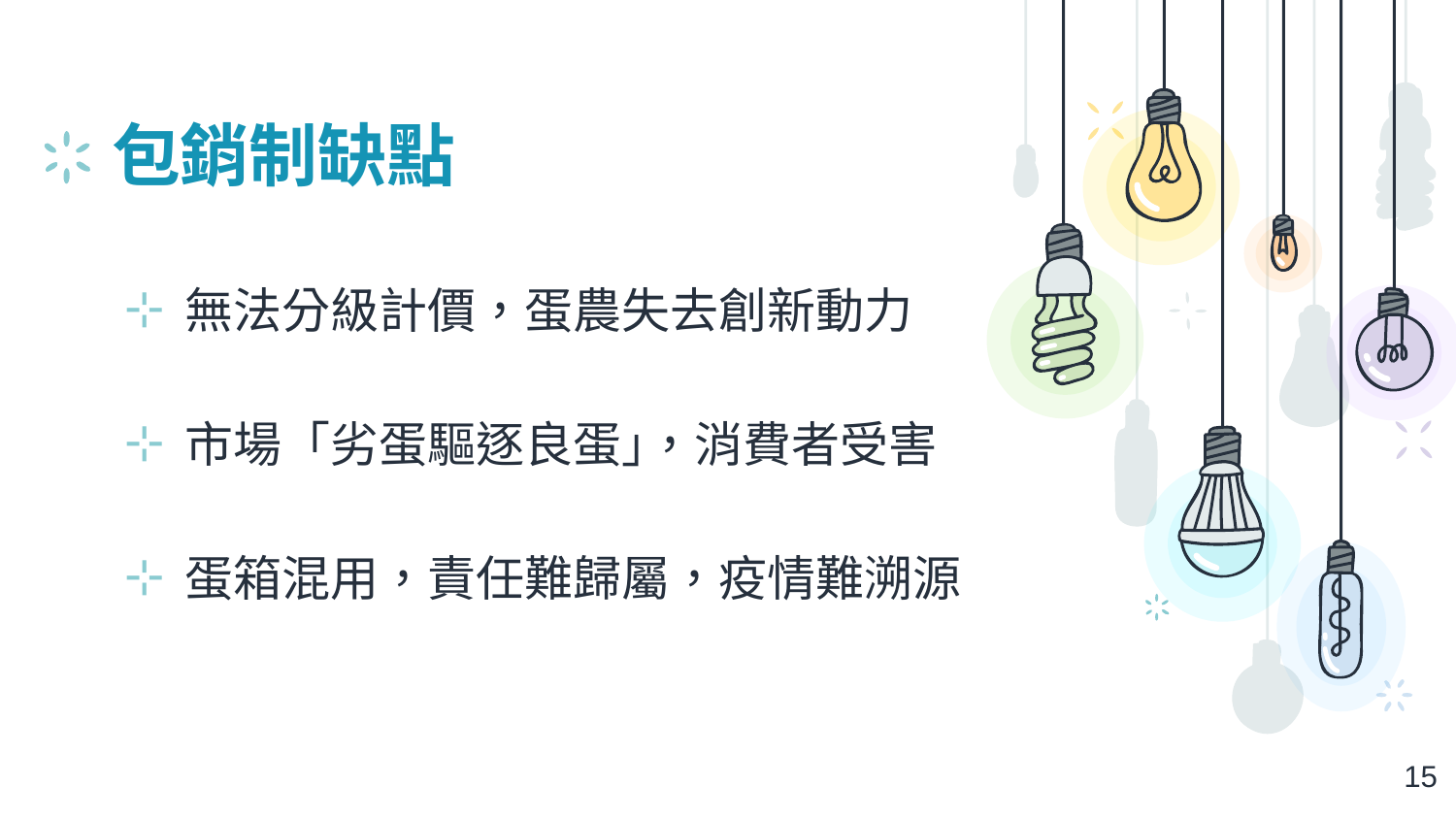

# 包銷制缺點
無法分級計價，蛋農失去創新動力

市場「劣蛋驅逐良蛋｣，消費者受害

蛋箱混用，責任難歸屬，疫情難溯源

15